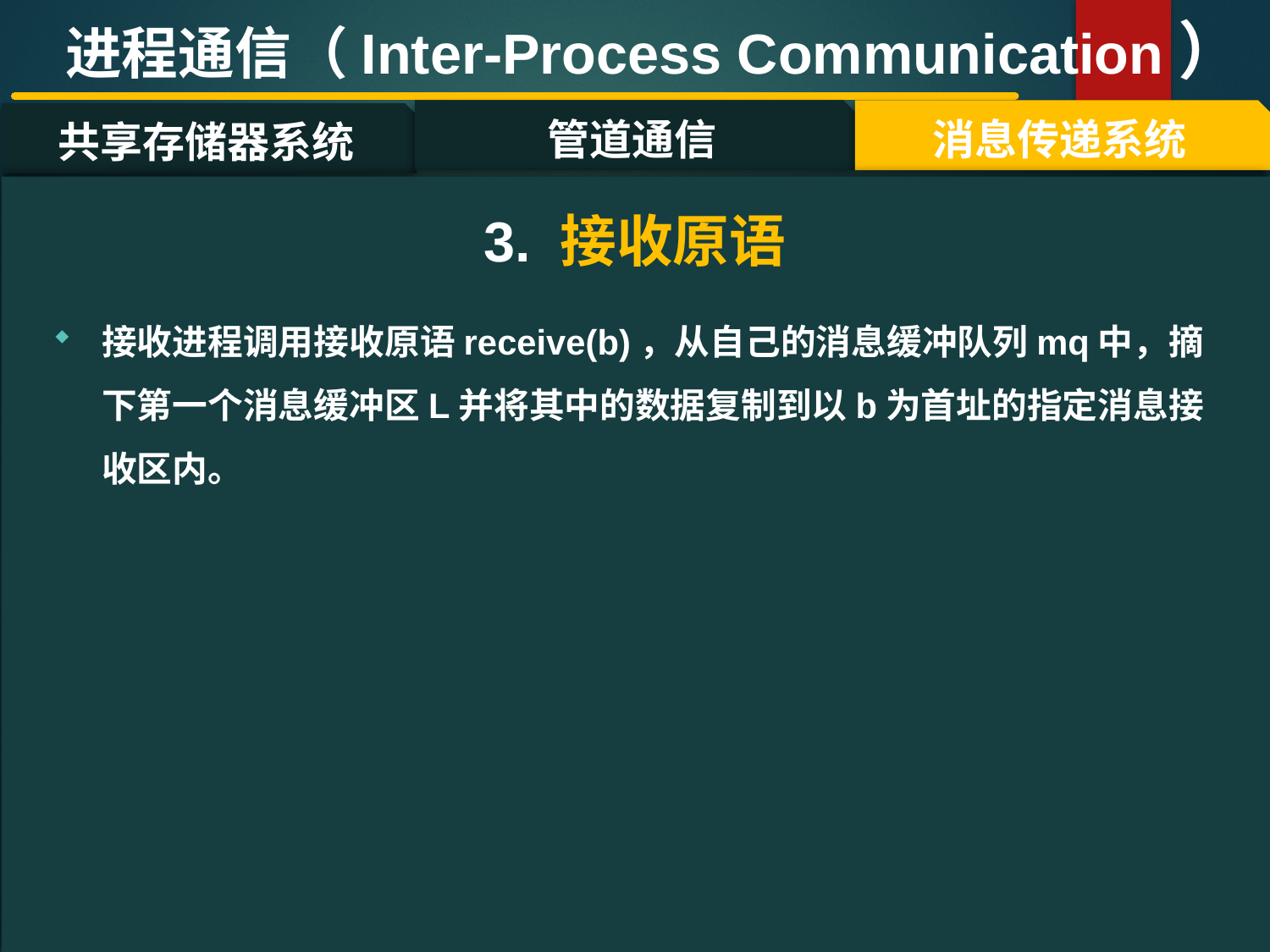

进程通信（Inter-Process Communication）
管道通信
消息传递系统
共享存储器系统
#
3. 接收原语
接收进程调用接收原语receive(b)，从自己的消息缓冲队列mq中，摘下第一个消息缓冲区L并将其中的数据复制到以b为首址的指定消息接收区内。